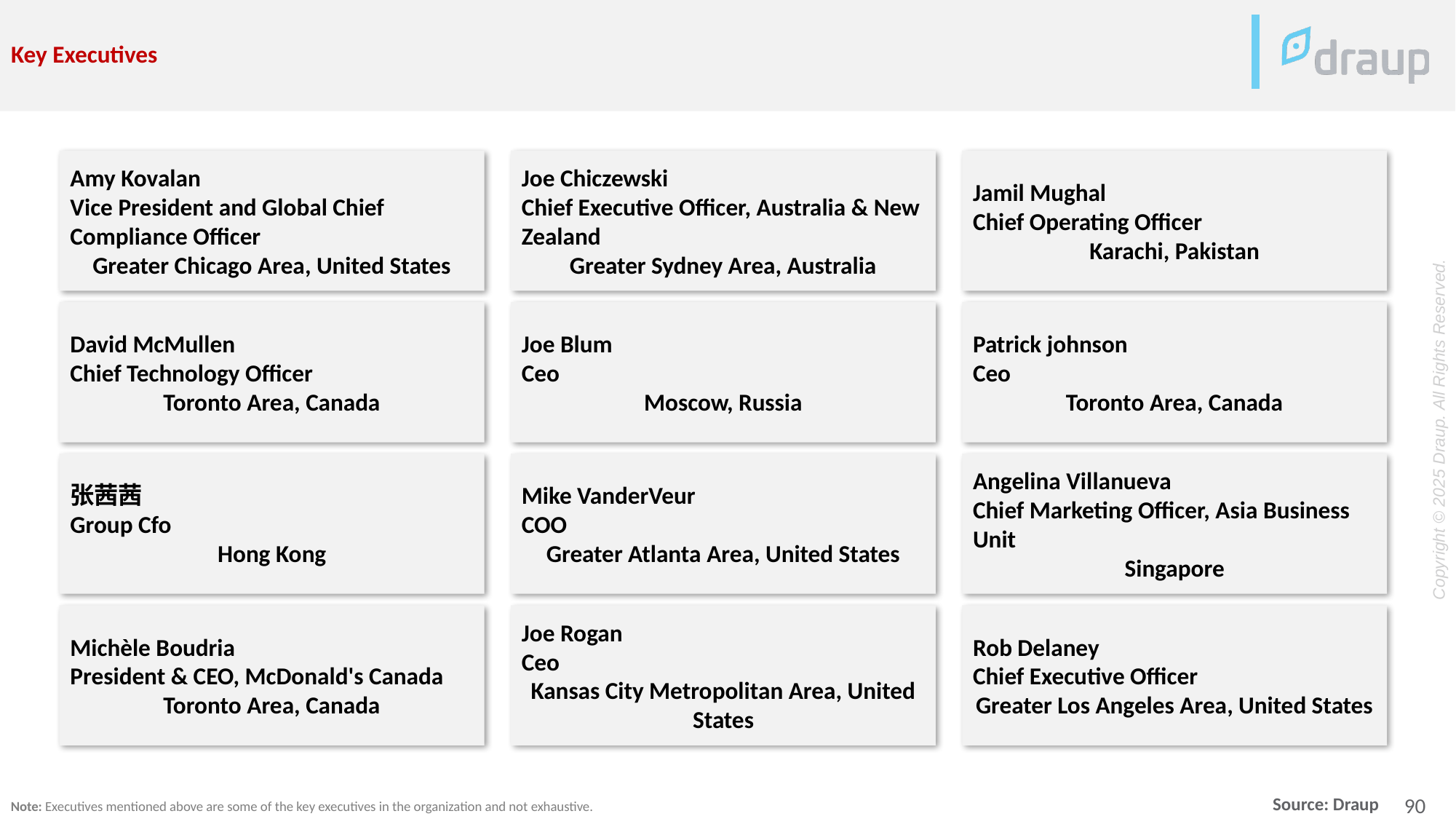

Key Executives
Amy Kovalan
Vice President and Global Chief Compliance Officer
Greater Chicago Area, United States
Joe Chiczewski
Chief Executive Officer, Australia & New Zealand
Greater Sydney Area, Australia
Jamil Mughal
Chief Operating Officer
Karachi, Pakistan
David McMullen
Chief Technology Officer
Toronto Area, Canada
Joe Blum
Ceo
Moscow, Russia
Patrick johnson
Ceo
Toronto Area, Canada
张茜茜
Group Cfo
Hong Kong
Mike VanderVeur
COO
Greater Atlanta Area, United States
Angelina Villanueva
Chief Marketing Officer, Asia Business Unit
Singapore
Michèle Boudria
President & CEO, McDonald's Canada
Toronto Area, Canada
Joe Rogan
Ceo
Kansas City Metropolitan Area, United States
Rob Delaney
Chief Executive Officer
Greater Los Angeles Area, United States
Note: Executives mentioned above are some of the key executives in the organization and not exhaustive.